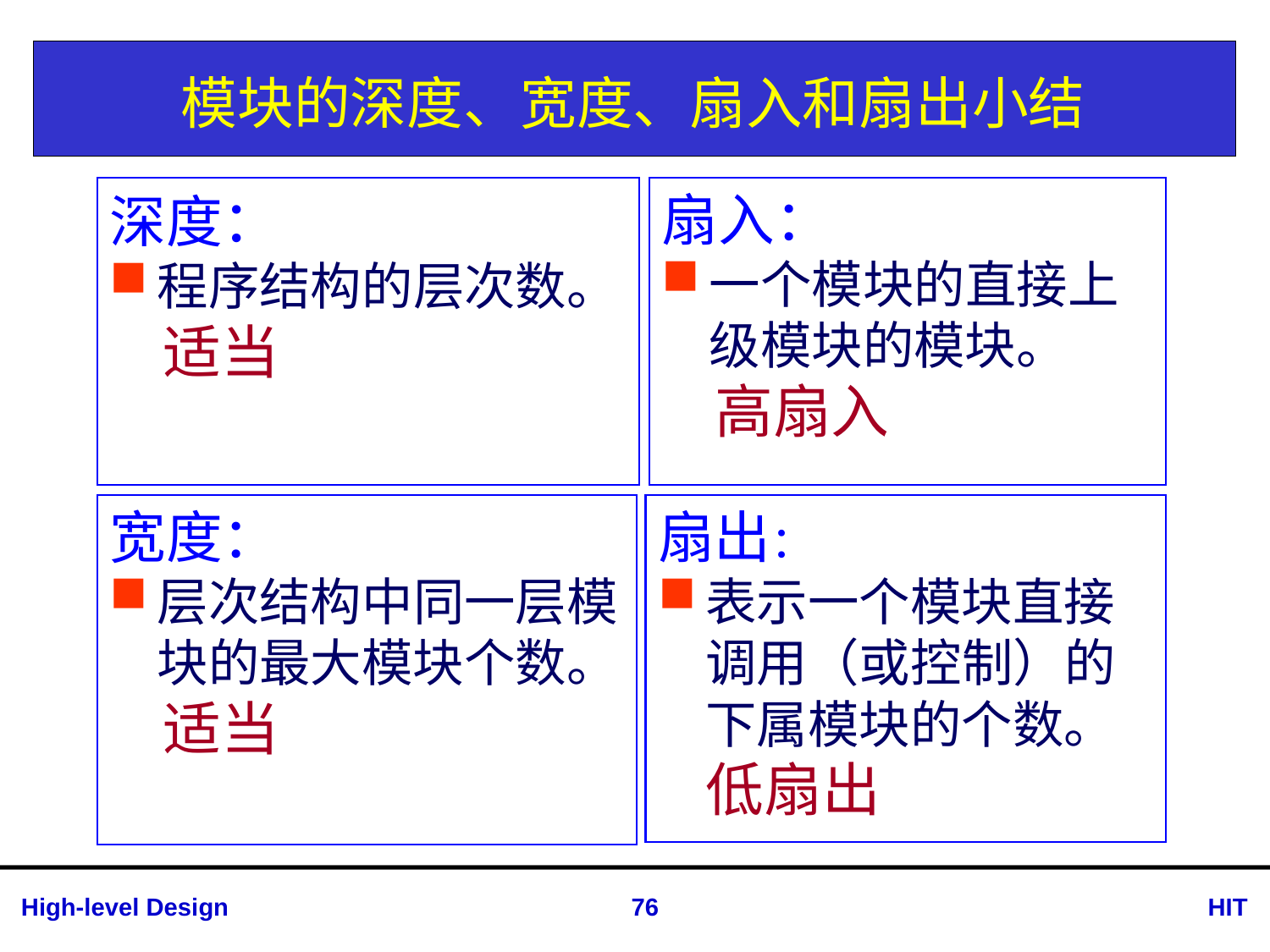

# 模块的深度、宽度、扇入和扇出小结
深度：
程序结构的层次数。
   适当

扇入：
一个模块的直接上级模块的模块。
   高扇入
宽度：
层次结构中同一层模块的最大模块个数。
   适当
扇出：
表示一个模块直接调用（或控制）的下属模块的个数。  低扇出